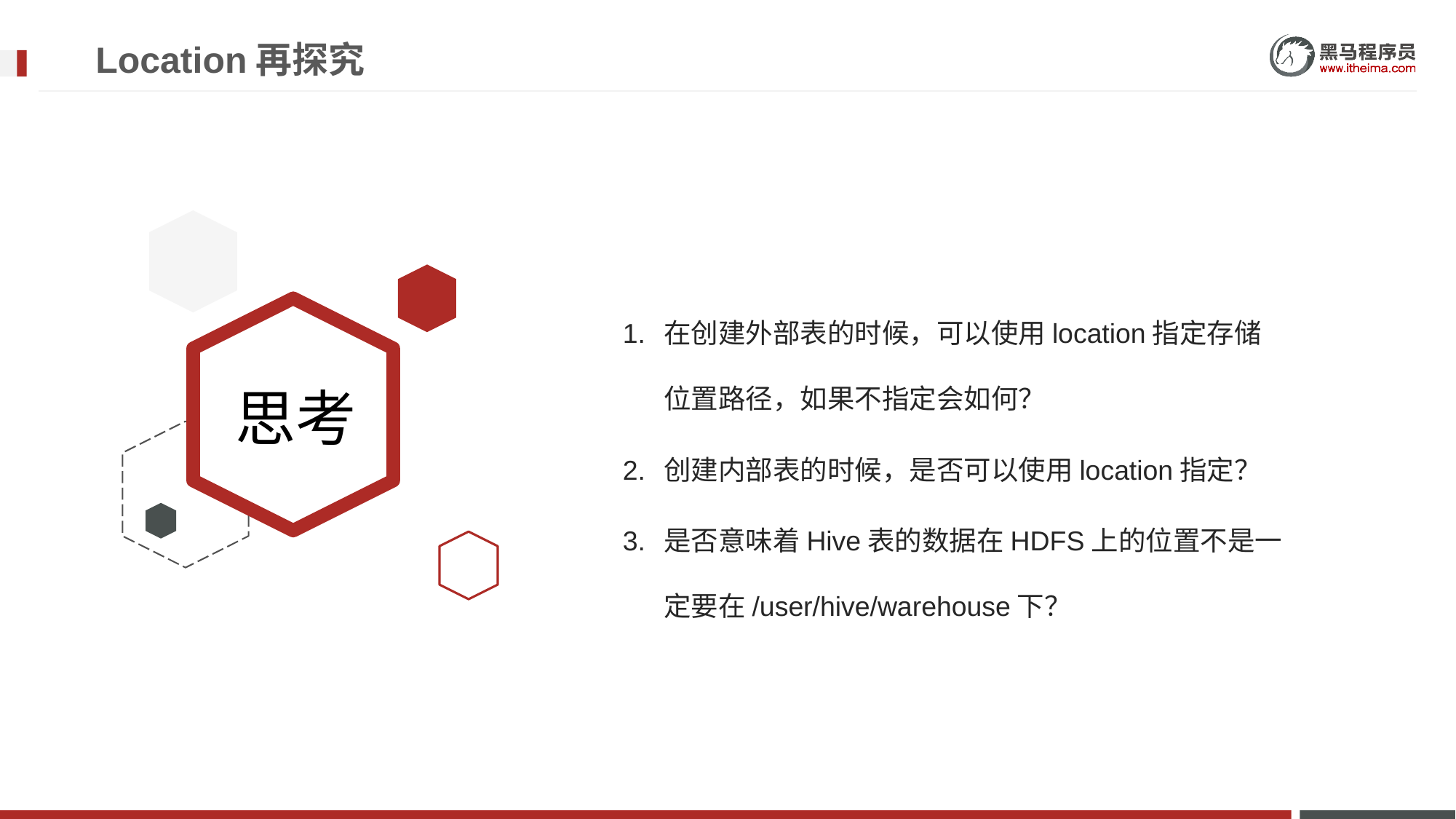

# Location再探究
在创建外部表的时候，可以使用location指定存储位置路径，如果不指定会如何？
创建内部表的时候，是否可以使用location指定？
是否意味着Hive表的数据在HDFS上的位置不是一定要在/user/hive/warehouse下？